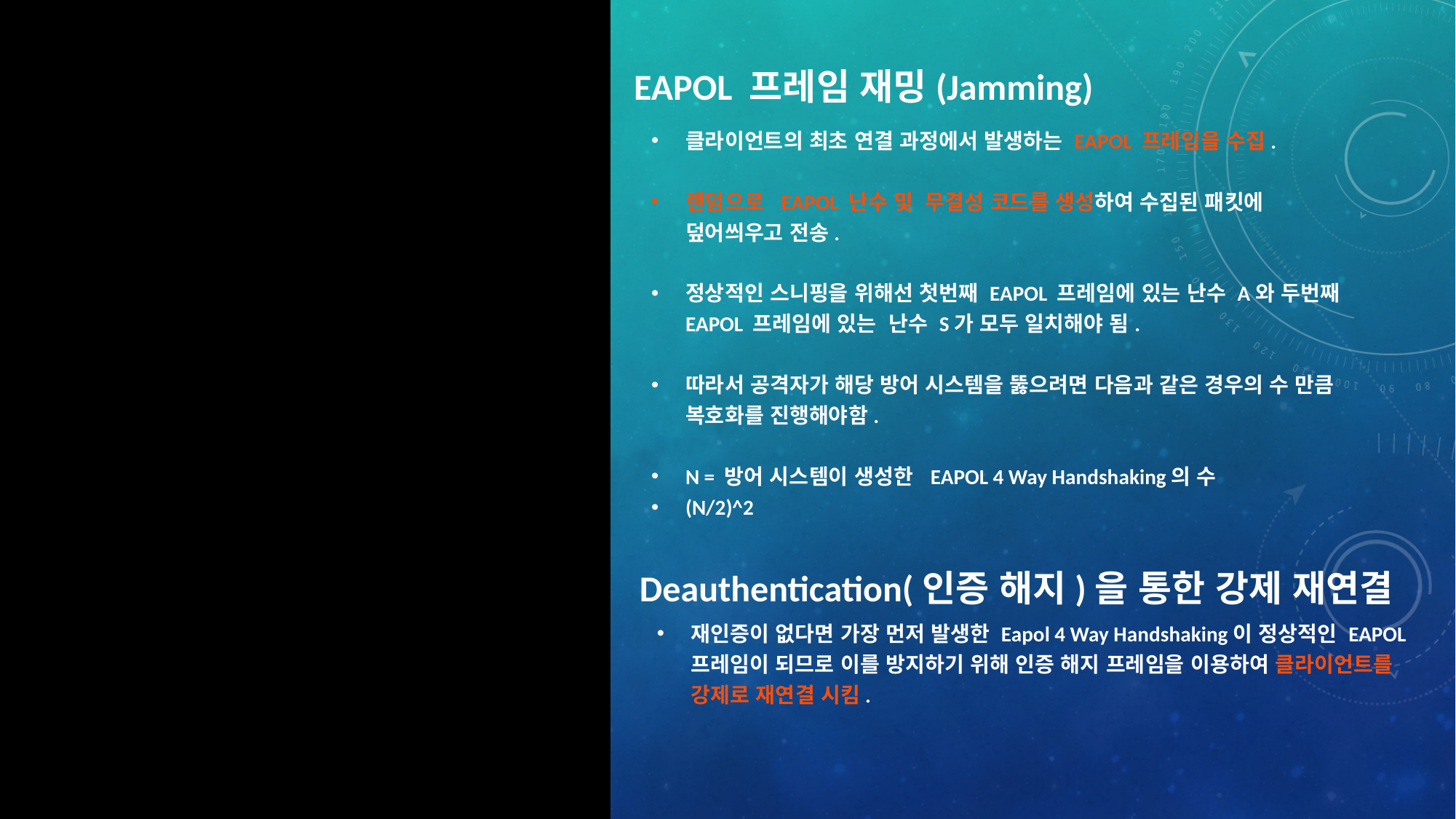

2

WI-Fi 무선 스니핑 방어 이론
EAPOL 프레임 재밍(Jamming)
클라이언트의 최초 연결 과정에서 발생하는 EAPOL 프레임을 수집.

랜덤으로  EAPOL 난수 및  무결성 코드를 생성하여 수집된 패킷에 덮어씌우고 전송.

정상적인 스니핑을 위해선 첫번째 EAPOL 프레임에 있는 난수 A와 두번째 EAPOL 프레임에 있는  난수 S가 모두 일치해야 됨.

따라서 공격자가 해당 방어 시스템을 뚫으려면 다음과 같은 경우의 수 만큼 복호화를 진행해야함.

N = 방어 시스템이 생성한  EAPOL 4 Way Handshaking의 수
(N/2)^2
스마트폰 (Client)
공유기 (AP)
방어 시스템
EAPOL - 1
EAPOL - 2
EAPOL - 3
EAPOL - 4
EAPOL 복제
위조 인증 해지 패킷
인증 해지
위조 EAPOL - 1
위조 EAPOL - 2
Deauthentication(인증 해지)을 통한 강제 재연결
재인증이 없다면 가장 먼저 발생한 Eapol 4 Way Handshaking이 정상적인 EAPOL 프레임이 되므로 이를 방지하기 위해 인증 해지 프레임을 이용하여 클라이언트를 강제로 재연결 시킴.
위조 EAPOL - 3
위조 EAPOL - 4